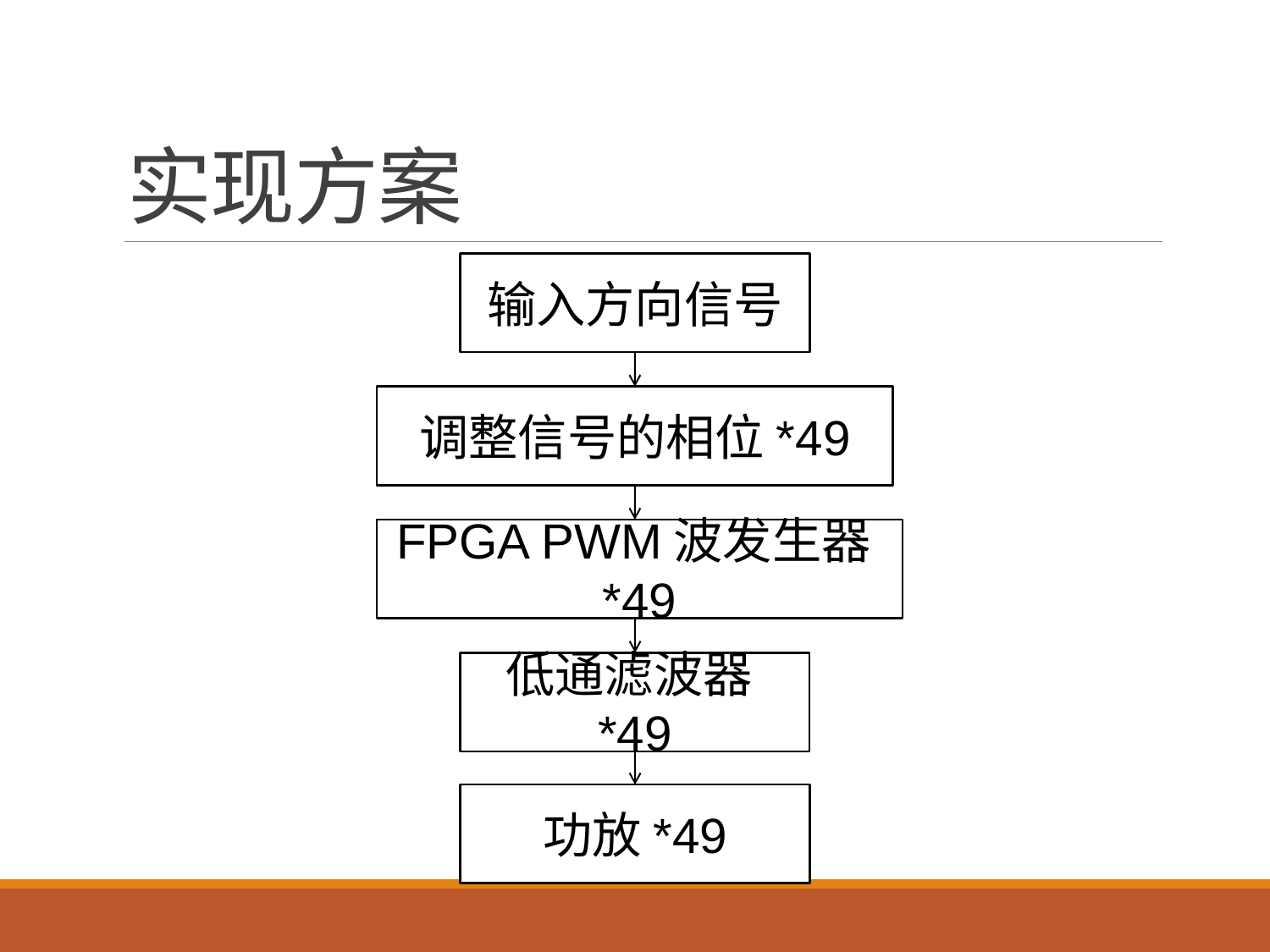

# 实现方案
输入方向信号
调整信号的相位*49
FPGA PWM波发生器*49
低通滤波器*49
功放*49